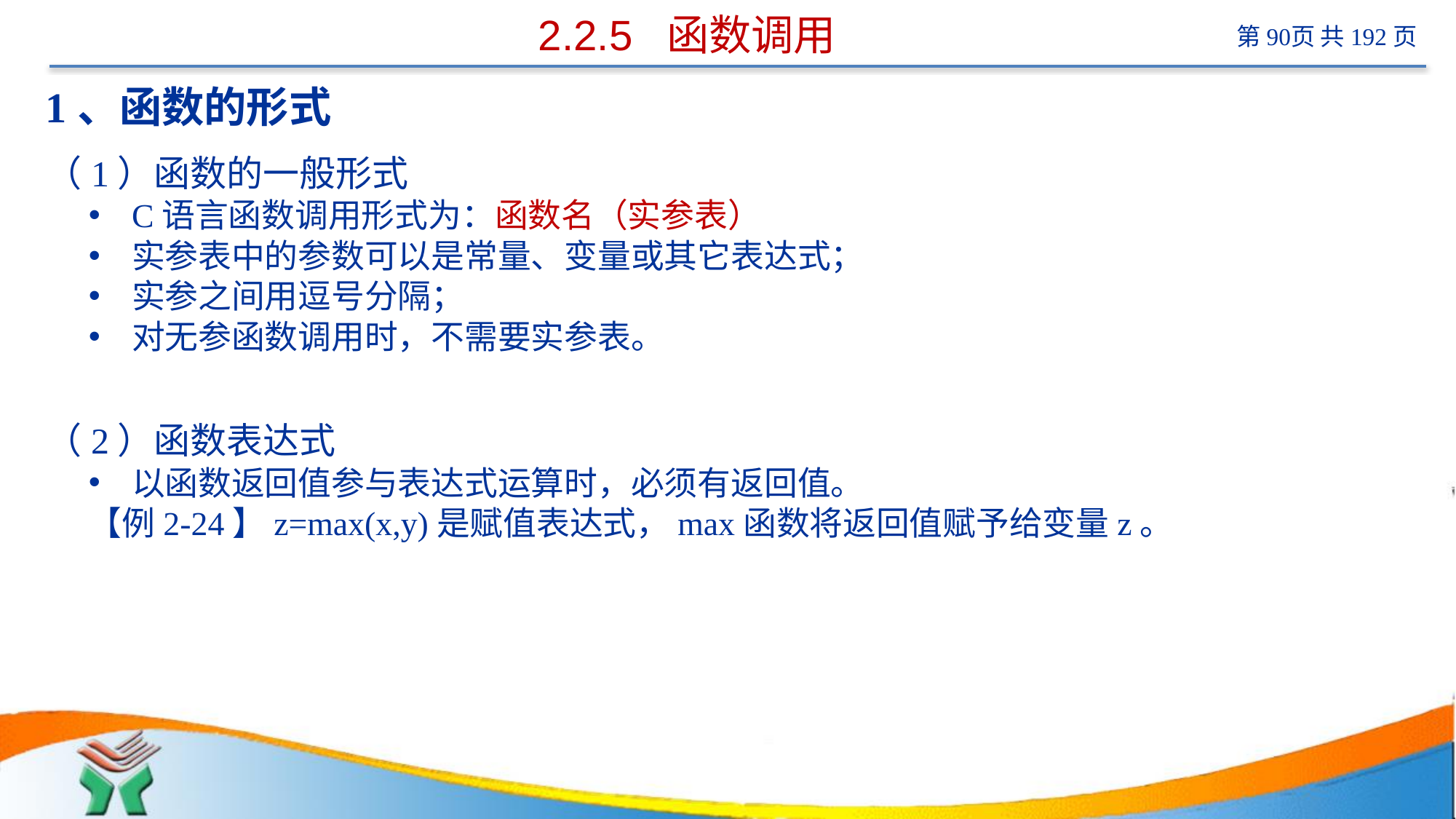

# 2.2.5  函数调用
1、函数的形式

（1）函数的一般形式
C语言函数调用形式为：函数名（实参表）
实参表中的参数可以是常量、变量或其它表达式；
实参之间用逗号分隔；
对无参函数调用时，不需要实参表。

（2）函数表达式
以函数返回值参与表达式运算时，必须有返回值。
【例2-24】z=max(x,y)是赋值表达式，max函数将返回值赋予给变量z。